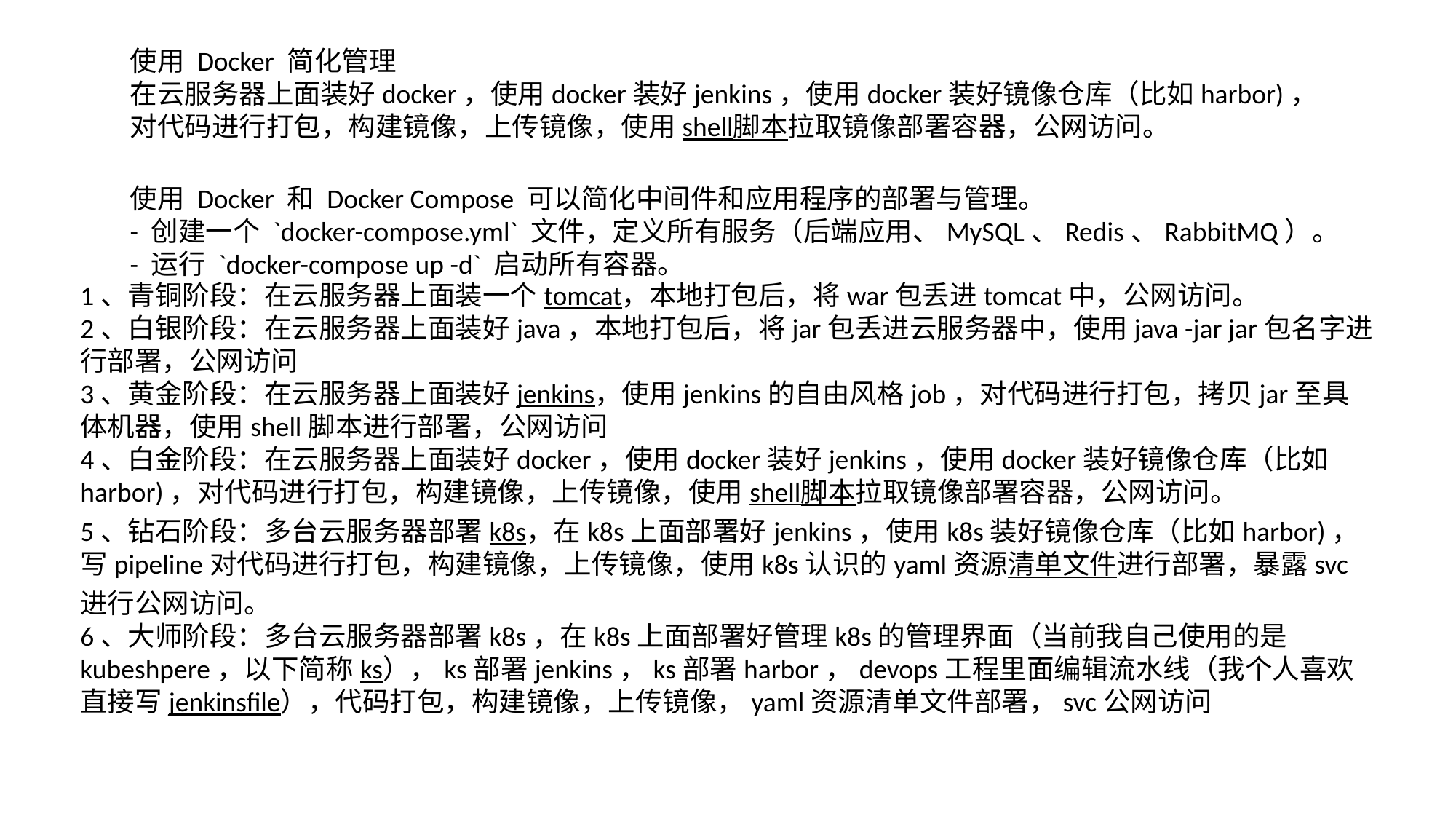

使用 Docker 简化管理
在云服务器上面装好docker，使用docker装好jenkins，使用docker装好镜像仓库（比如harbor)，对代码进行打包，构建镜像，上传镜像，使用shell脚本拉取镜像部署容器，公网访问。

使用 Docker 和 Docker Compose 可以简化中间件和应用程序的部署与管理。
- 创建一个 `docker-compose.yml` 文件，定义所有服务（后端应用、MySQL、Redis、RabbitMQ）。
- 运行 `docker-compose up -d` 启动所有容器。
1、青铜阶段：在云服务器上面装一个tomcat，本地打包后，将war包丢进tomcat中，公网访问。
2、白银阶段：在云服务器上面装好java，本地打包后，将jar包丢进云服务器中，使用java -jar jar包名字进行部署，公网访问
3、黄金阶段：在云服务器上面装好jenkins，使用jenkins的自由风格job，对代码进行打包，拷贝jar至具体机器，使用shell脚本进行部署，公网访问
4、白金阶段：在云服务器上面装好docker，使用docker装好jenkins，使用docker装好镜像仓库（比如harbor)，对代码进行打包，构建镜像，上传镜像，使用shell脚本拉取镜像部署容器，公网访问。
5、钻石阶段：多台云服务器部署k8s，在k8s上面部署好jenkins，使用k8s装好镜像仓库（比如harbor)，写pipeline对代码进行打包，构建镜像，上传镜像，使用k8s认识的yaml资源清单文件进行部署，暴露svc进行公网访问。
6、大师阶段：多台云服务器部署k8s，在k8s上面部署好管理k8s的管理界面（当前我自己使用的是kubeshpere，以下简称ks），ks部署jenkins，ks部署harbor，devops工程里面编辑流水线（我个人喜欢直接写jenkinsfile），代码打包，构建镜像，上传镜像，yaml资源清单文件部署，svc公网访问